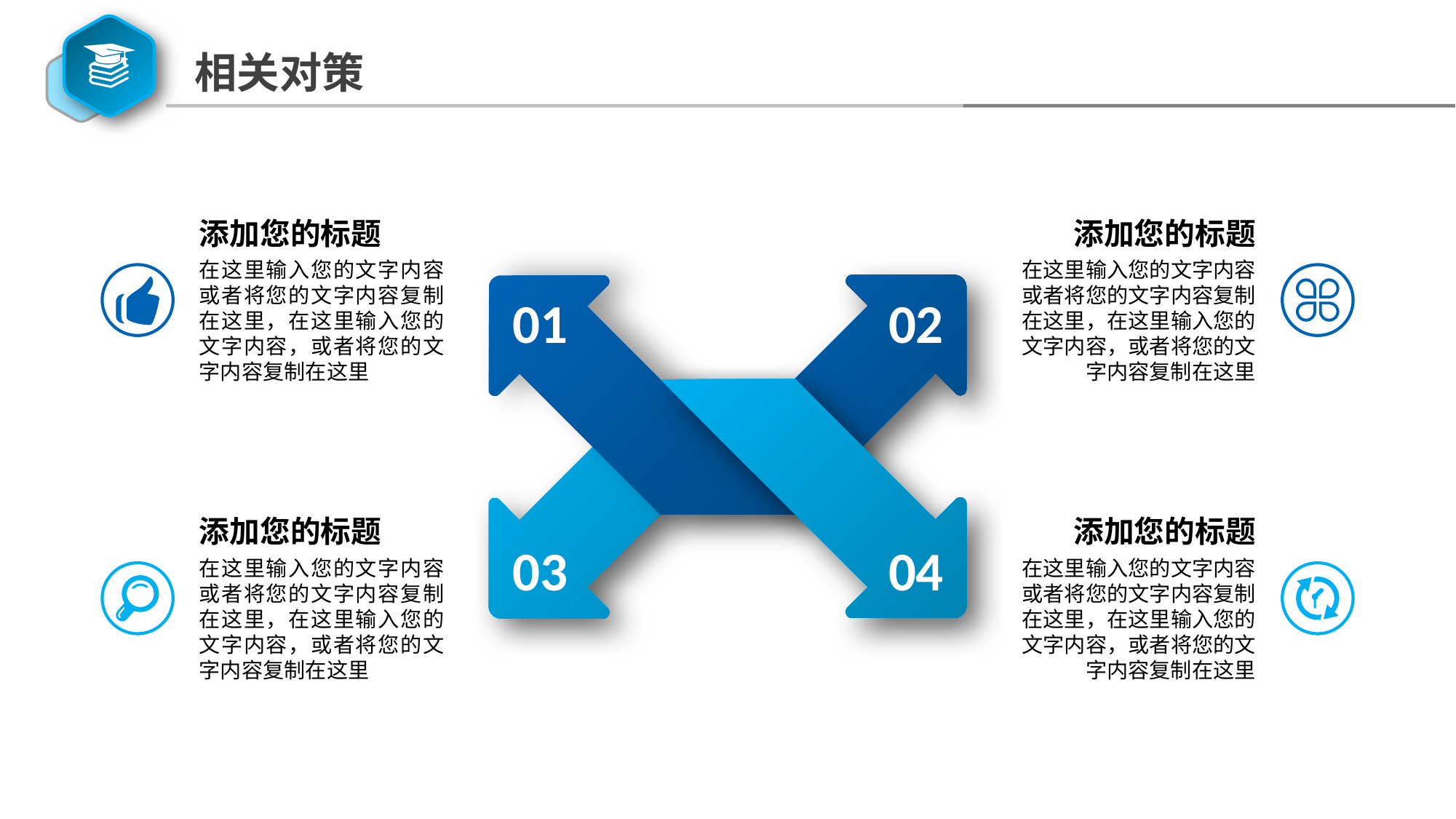

相关对策

添加您的标题
添加您的标题
在这里输入您的文字内容或者将您的文字内容复制在这里，在这里输入您的文字内容，或者将您的文字内容复制在这里
在这里输入您的文字内容或者将您的文字内容复制在这里，在这里输入您的文字内容，或者将您的文字内容复制在这里

01
02

添加您的标题
添加您的标题
03
04
在这里输入您的文字内容或者将您的文字内容复制在这里，在这里输入您的文字内容，或者将您的文字内容复制在这里
在这里输入您的文字内容或者将您的文字内容复制在这里，在这里输入您的文字内容，或者将您的文字内容复制在这里